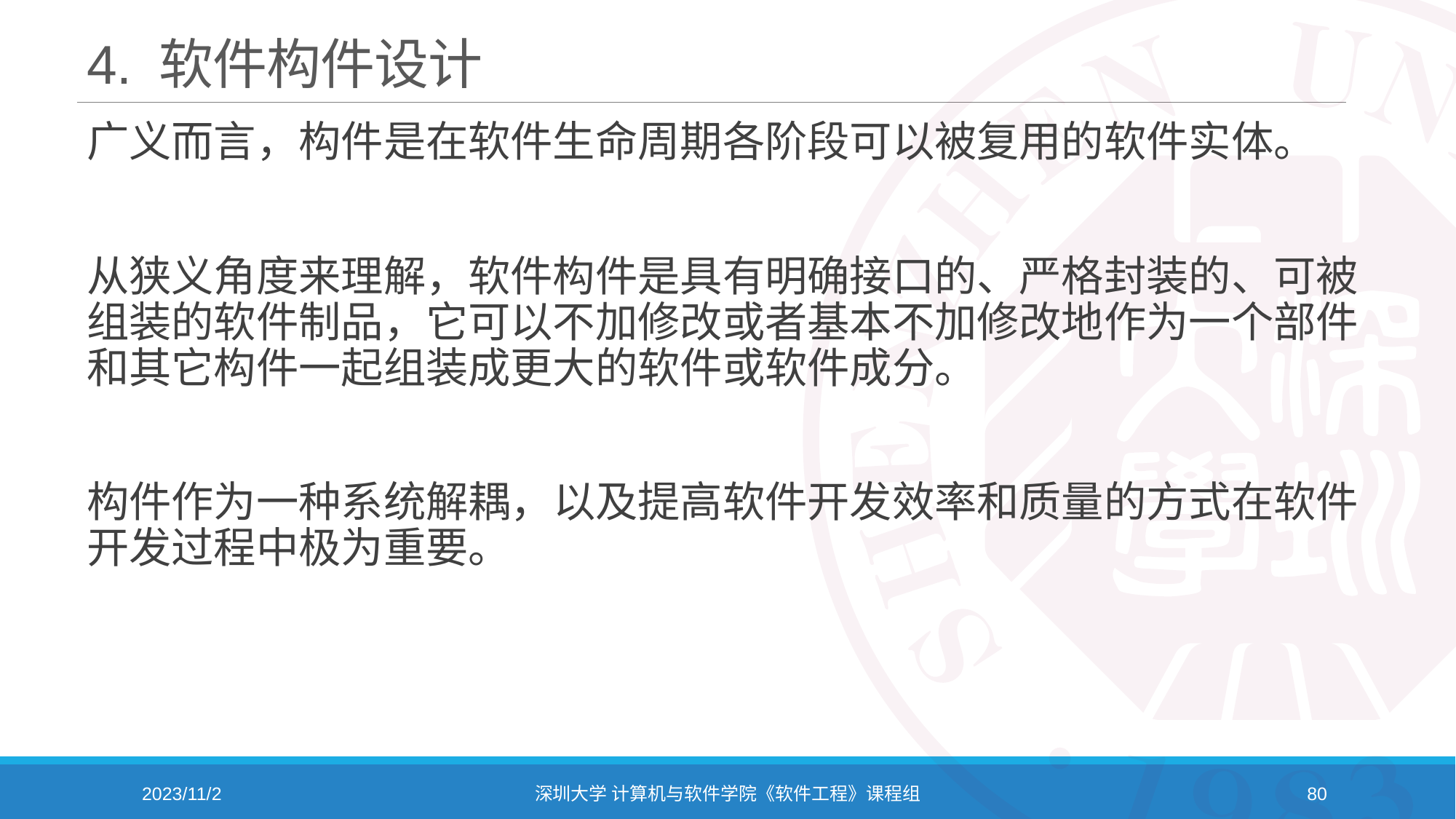

# 4. 软件构件设计
广义而言，构件是在软件生命周期各阶段可以被复用的软件实体。

从狭义角度来理解，软件构件是具有明确接口的、严格封装的、可被组装的软件制品，它可以不加修改或者基本不加修改地作为一个部件和其它构件一起组装成更大的软件或软件成分。

构件作为一种系统解耦，以及提高软件开发效率和质量的方式在软件开发过程中极为重要。
2023/11/2
深圳大学 计算机与软件学院《软件工程》课程组
80